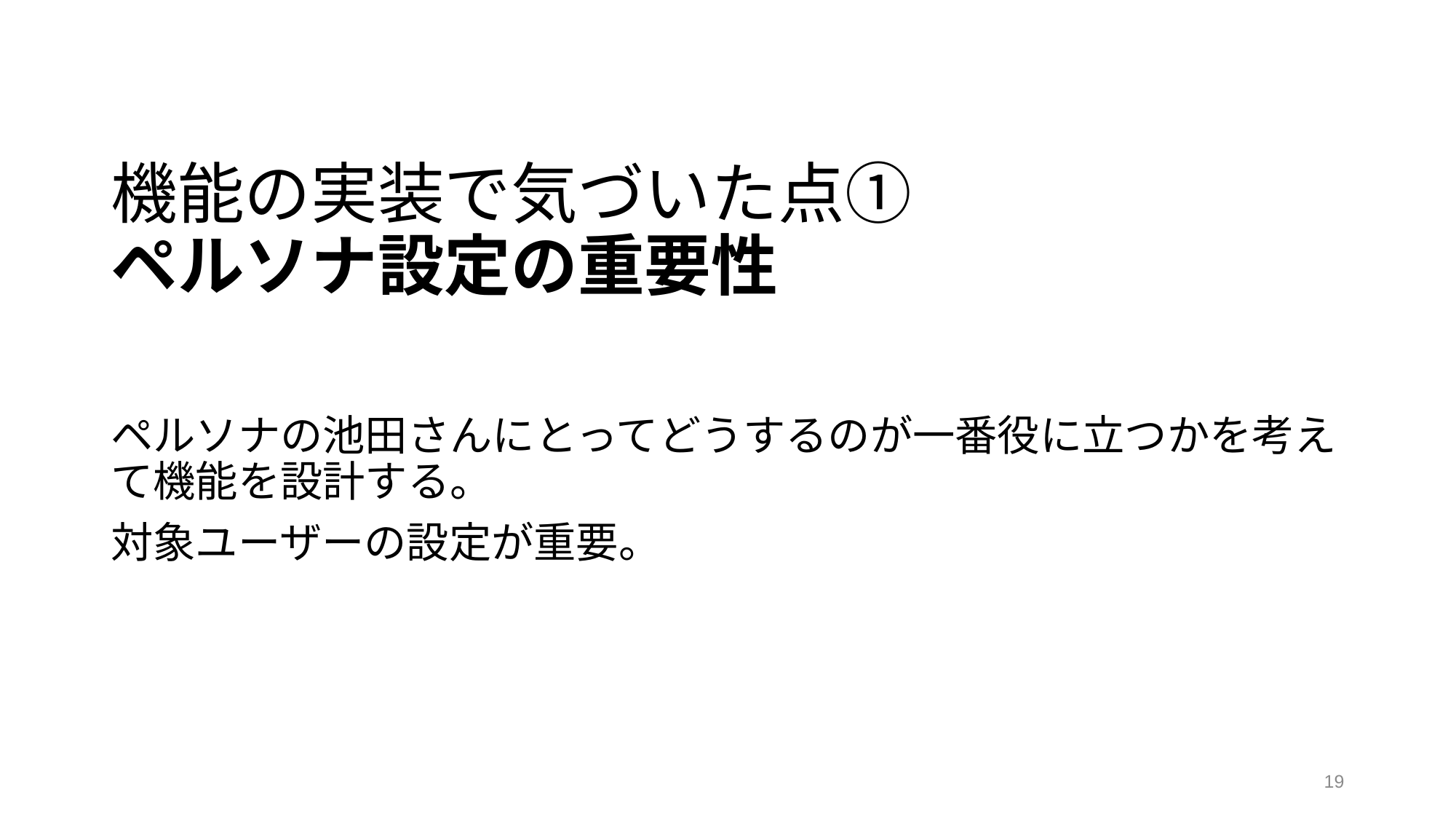

# 機能の実装で気づいた点① ペルソナ設定の重要性

ペルソナの池田さんにとってどうするのが一番役に立つかを考えて機能を設計する。
対象ユーザーの設定が重要。
19